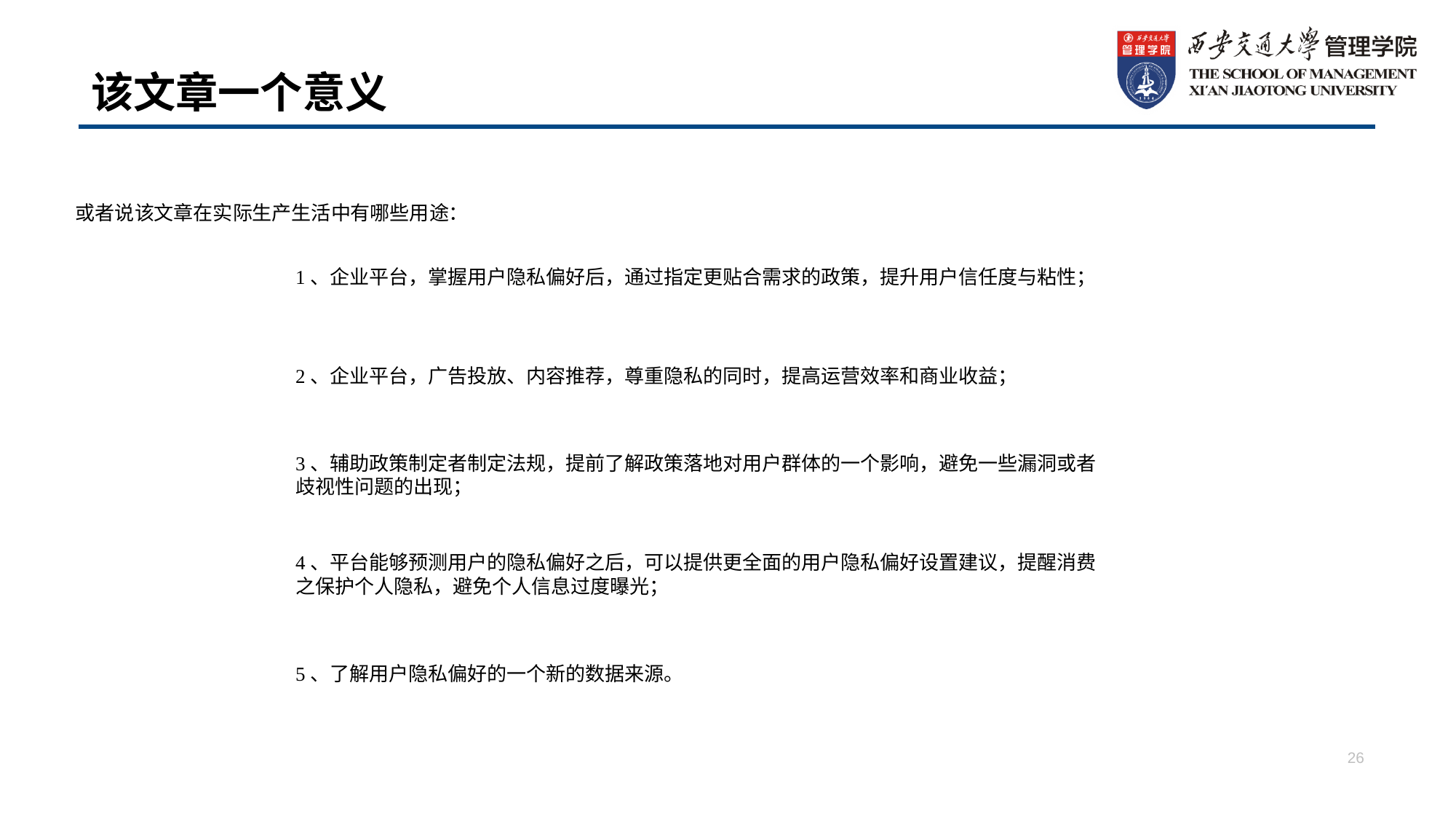

# 该文章一个意义
或者说该文章在实际生产生活中有哪些用途：
1、企业平台，掌握用户隐私偏好后，通过指定更贴合需求的政策，提升用户信任度与粘性；
2、企业平台，广告投放、内容推荐，尊重隐私的同时，提高运营效率和商业收益；
3、辅助政策制定者制定法规，提前了解政策落地对用户群体的一个影响，避免一些漏洞或者歧视性问题的出现；
4、平台能够预测用户的隐私偏好之后，可以提供更全面的用户隐私偏好设置建议，提醒消费之保护个人隐私，避免个人信息过度曝光；
5、了解用户隐私偏好的一个新的数据来源。
26